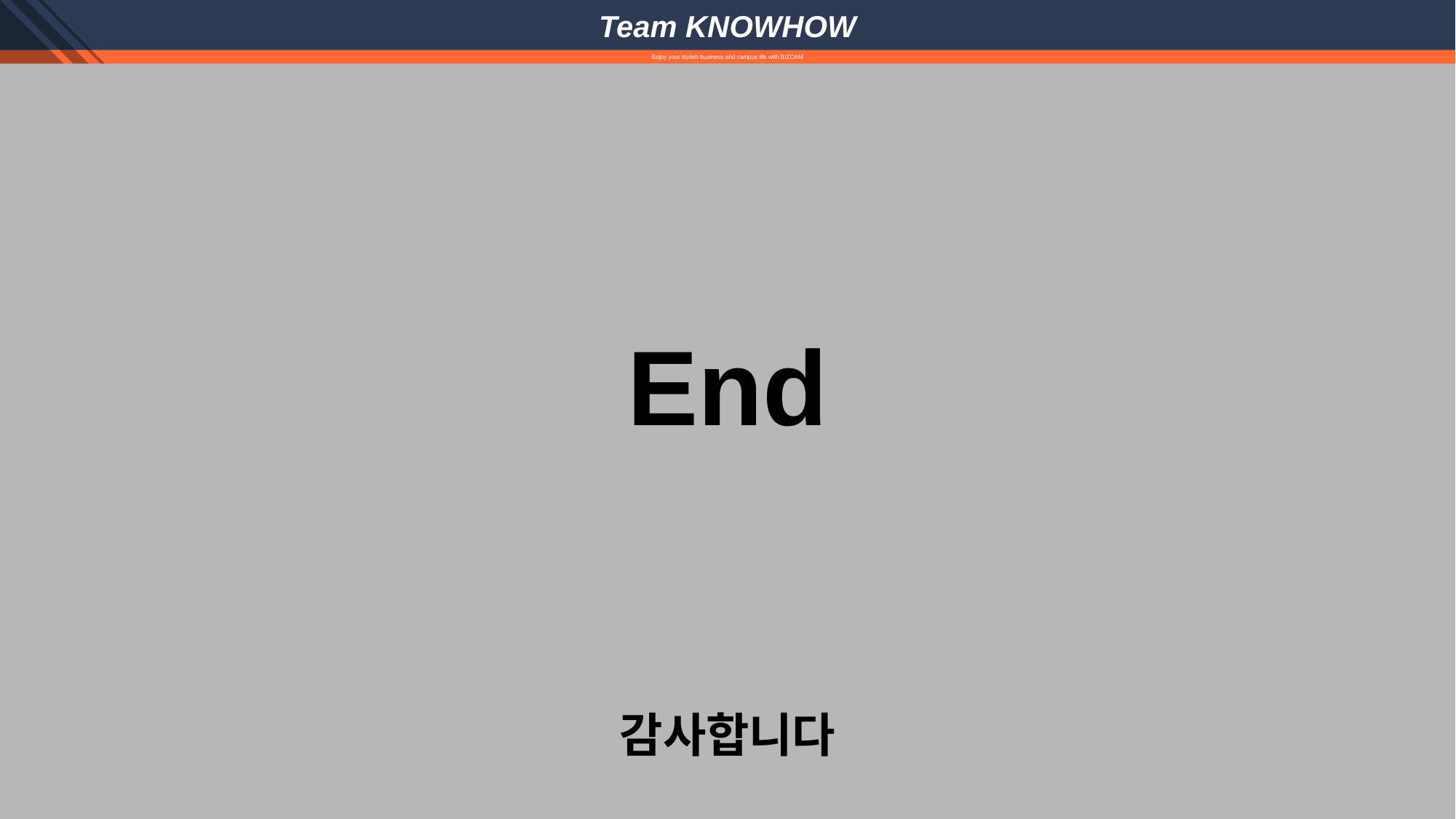

Team KNOWHOW

Enjoy your stylish business and campus life with BIZCAM
End
감사합니다